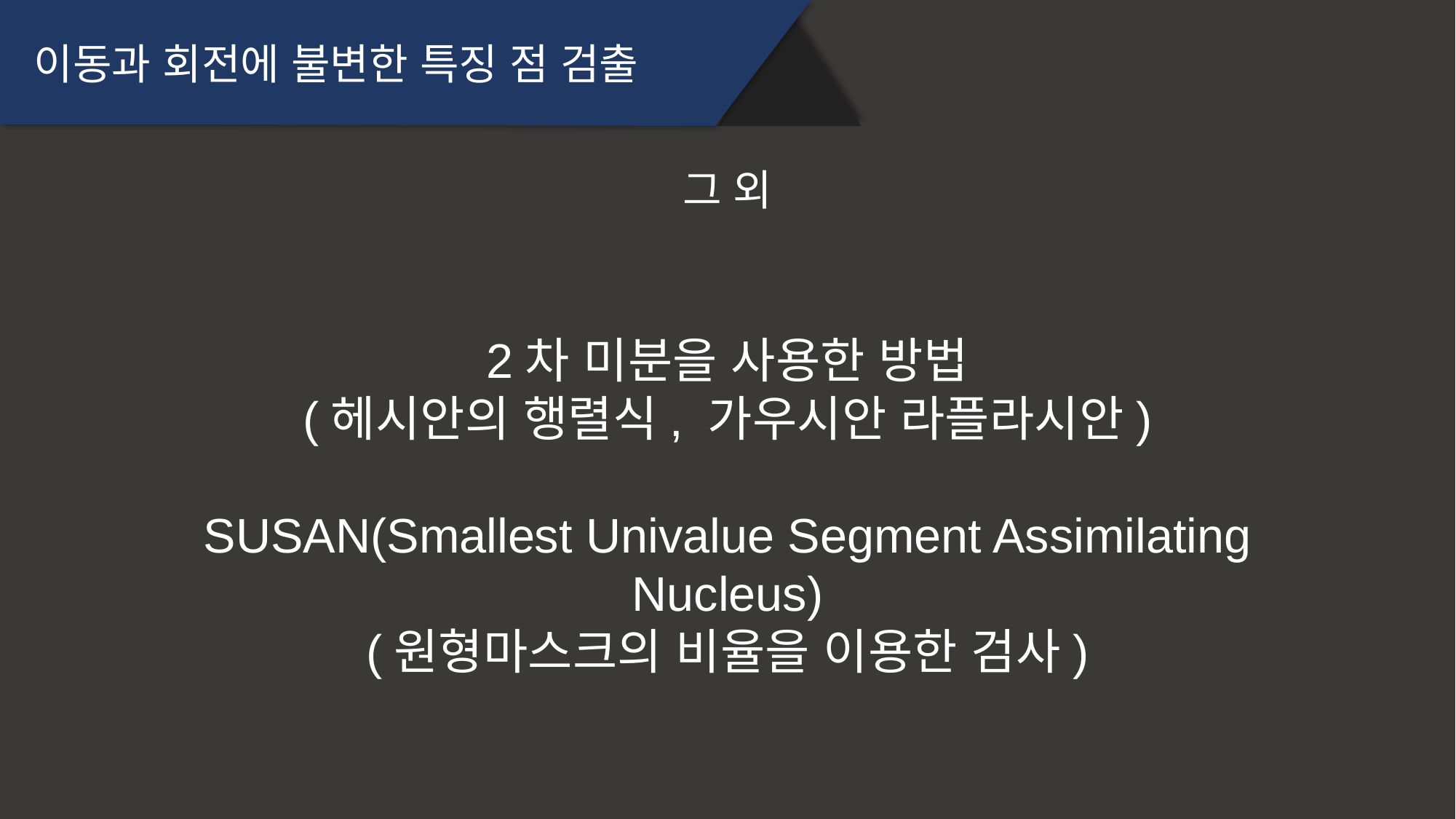

이동과 회전에 불변한 특징 점 검출
그 외
2차 미분을 사용한 방법
(헤시안의 행렬식, 가우시안 라플라시안)

SUSAN(Smallest Univalue Segment Assimilating Nucleus)
(원형마스크의 비율을 이용한 검사)